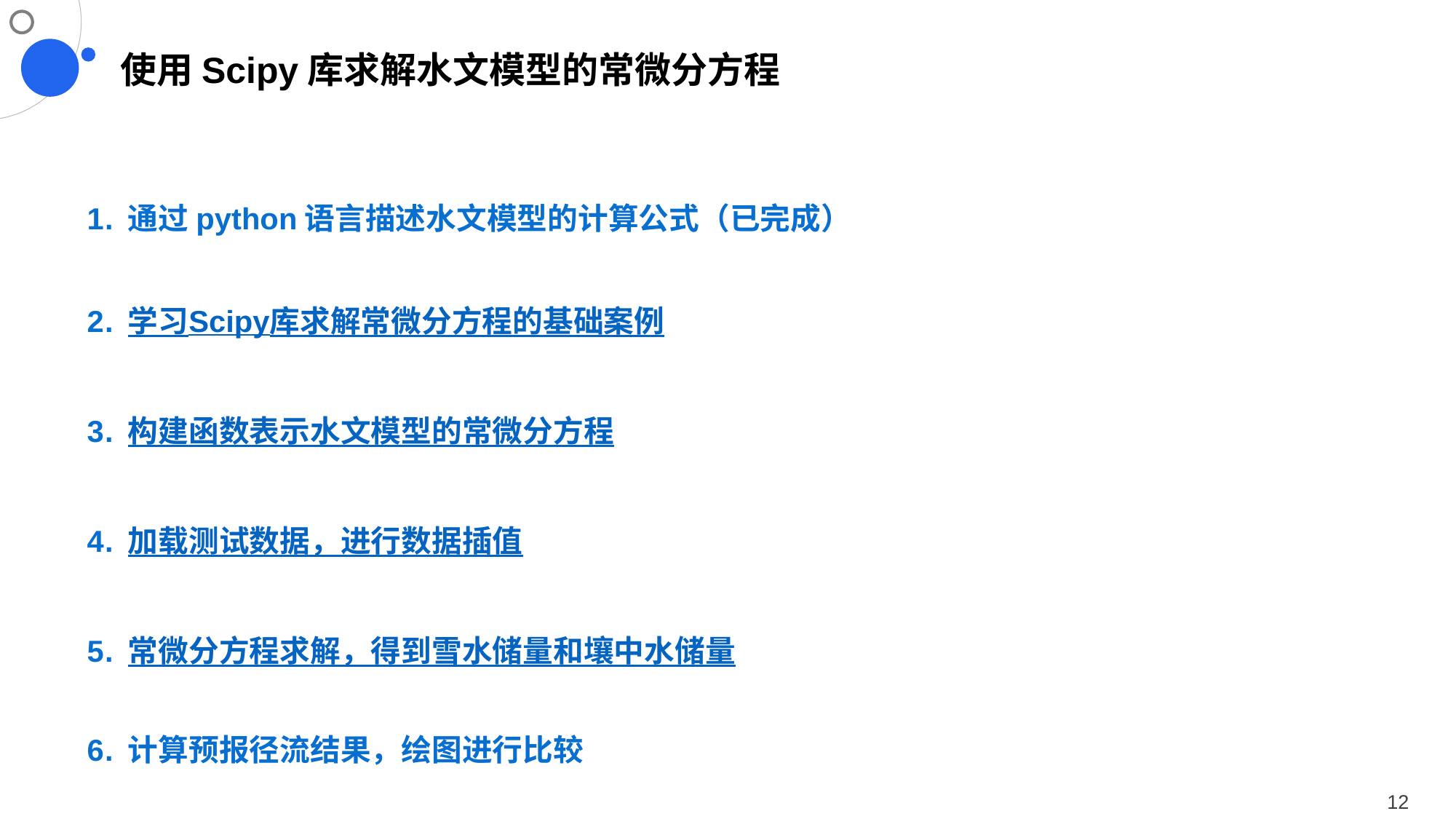

# 使用Scipy库求解水文模型的常微分方程
通过python语言描述水文模型的计算公式（已完成）
学习Scipy库求解常微分方程的基础案例
构建函数表示水文模型的常微分方程
加载测试数据，进行数据插值
常微分方程求解，得到雪水储量和壤中水储量
计算预报径流结果，绘图进行比较